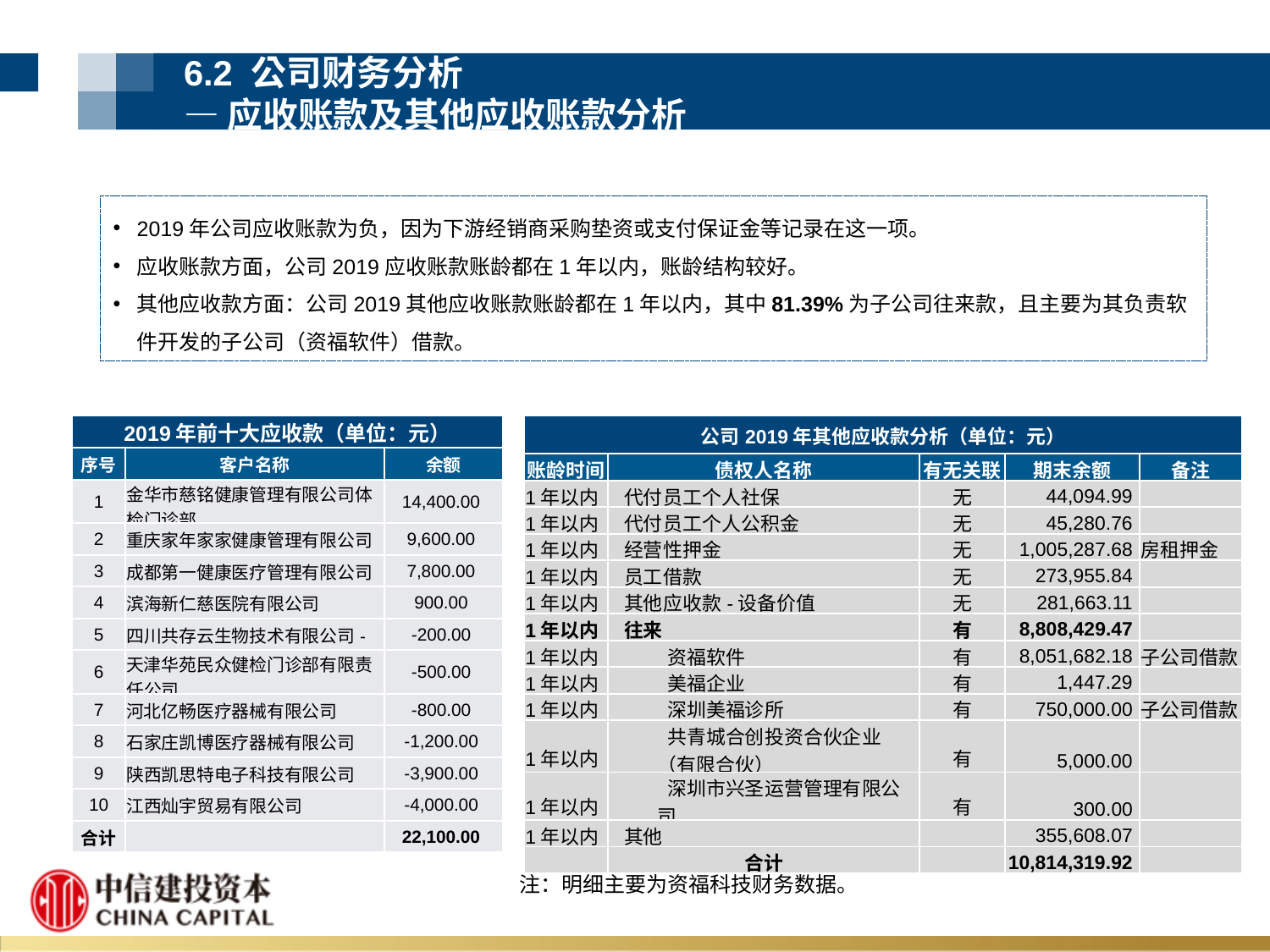

6.2 公司财务分析
—应收账款及其他应收账款分析
2019年公司应收账款为负，因为下游经销商采购垫资或支付保证金等记录在这一项。
应收账款方面，公司2019应收账款账龄都在1年以内，账龄结构较好。
其他应收款方面：公司2019其他应收账款账龄都在1年以内，其中81.39%为子公司往来款，且主要为其负责软件开发的子公司（资福软件）借款。
| 2019年前十大应收款（单位：元） |  |  |
| --- | --- | --- |
| 序号 | 客户名称 | 余额 |
| 1 | 金华市慈铭健康管理有限公司体检门诊部 | 14,400.00 |
| 2 | 重庆家年家家健康管理有限公司 | 9,600.00 |
| 3 | 成都第一健康医疗管理有限公司 | 7,800.00 |
| 4 | 滨海新仁慈医院有限公司 | 900.00 |
| 5 | 四川共存云生物技术有限公司- | -200.00 |
| 6 | 天津华苑民众健检门诊部有限责任公司 | -500.00 |
| 7 | 河北亿畅医疗器械有限公司 | -800.00 |
| 8 | 石家庄凯博医疗器械有限公司 | -1,200.00 |
| 9 | 陕西凯思特电子科技有限公司 | -3,900.00 |
| 10 | 江西灿宇贸易有限公司 | -4,000.00 |
| 合计 |  | 22,100.00 |
| 公司2019年其他应收款分析（单位：元） |  |  |  |  |
| --- | --- | --- | --- | --- |
| 账龄时间 | 债权人名称 | 有无关联 | 期末余额 | 备注 |
| 1年以内 | 代付员工个人社保 | 无 | 44,094.99 |  |
| 1年以内 | 代付员工个人公积金 | 无 | 45,280.76 |  |
| 1年以内 | 经营性押金 | 无 | 1,005,287.68 | 房租押金 |
| 1年以内 | 员工借款 | 无 | 273,955.84 |  |
| 1年以内 | 其他应收款-设备价值 | 无 | 281,663.11 |  |
| 1年以内 | 往来 | 有 | 8,808,429.47 |  |
| 1年以内 | 资福软件 | 有 | 8,051,682.18 | 子公司借款 |
| 1年以内 | 美福企业 | 有 | 1,447.29 |  |
| 1年以内 | 深圳美福诊所 | 有 | 750,000.00 | 子公司借款 |
| 1年以内 | 共青城合创投资合伙企业（有限合伙） | 有 | 5,000.00 |  |
| 1年以内 | 深圳市兴圣运营管理有限公司 | 有 | 300.00 |  |
| 1年以内 | 其他 |  | 355,608.07 |  |
|  | 合计 |  | 10,814,319.92 |  |
注：明细主要为资福科技财务数据。